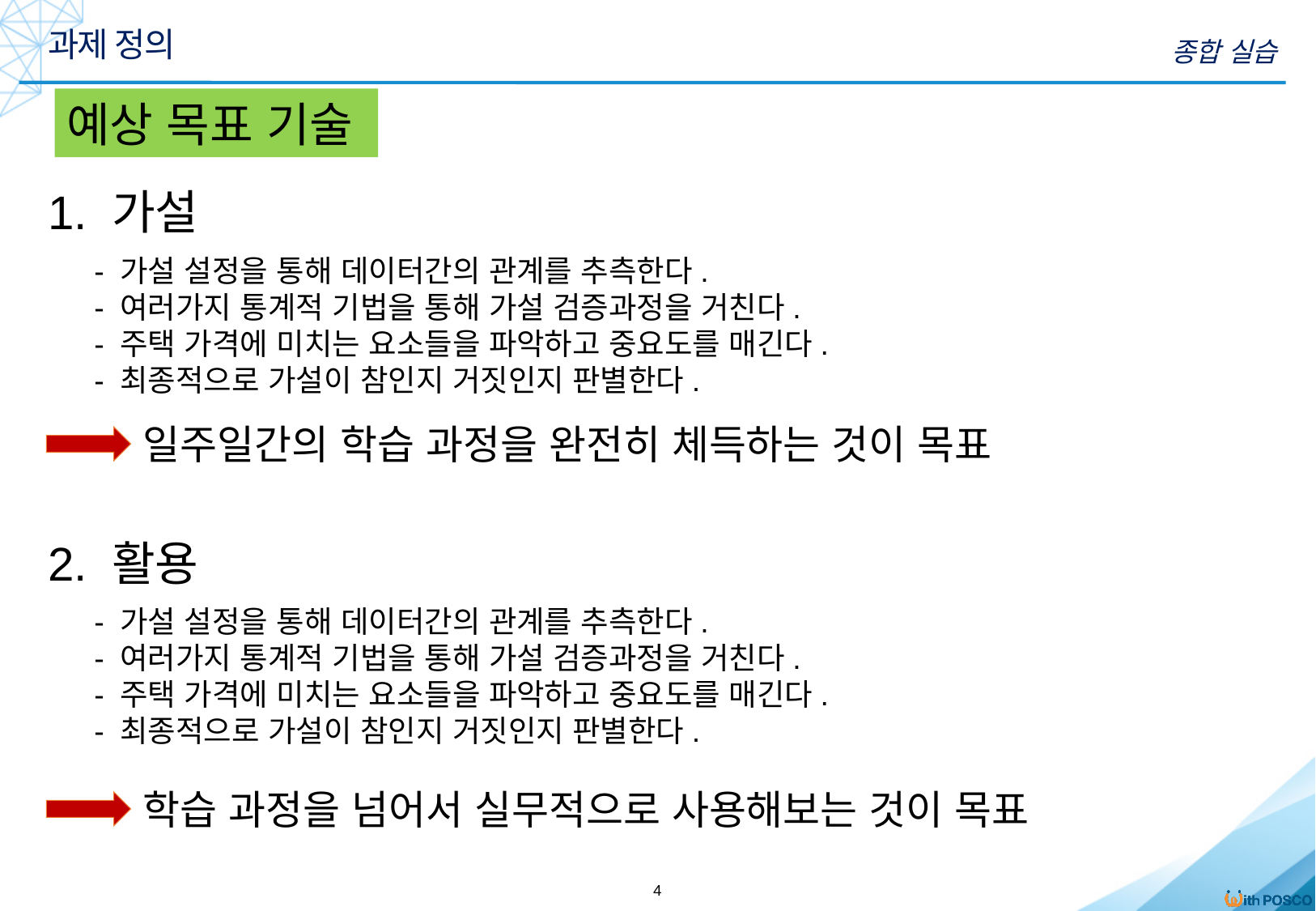

과제 정의
종합 실습
예상 목표 기술
1. 가설
- 가설 설정을 통해 데이터간의 관계를 추측한다.
- 여러가지 통계적 기법을 통해 가설 검증과정을 거친다.
- 주택 가격에 미치는 요소들을 파악하고 중요도를 매긴다.
- 최종적으로 가설이 참인지 거짓인지 판별한다.
일주일간의 학습 과정을 완전히 체득하는 것이 목표

2. 활용
- 가설 설정을 통해 데이터간의 관계를 추측한다.
- 여러가지 통계적 기법을 통해 가설 검증과정을 거친다.
- 주택 가격에 미치는 요소들을 파악하고 중요도를 매긴다.
- 최종적으로 가설이 참인지 거짓인지 판별한다.
학습 과정을 넘어서 실무적으로 사용해보는 것이 목표